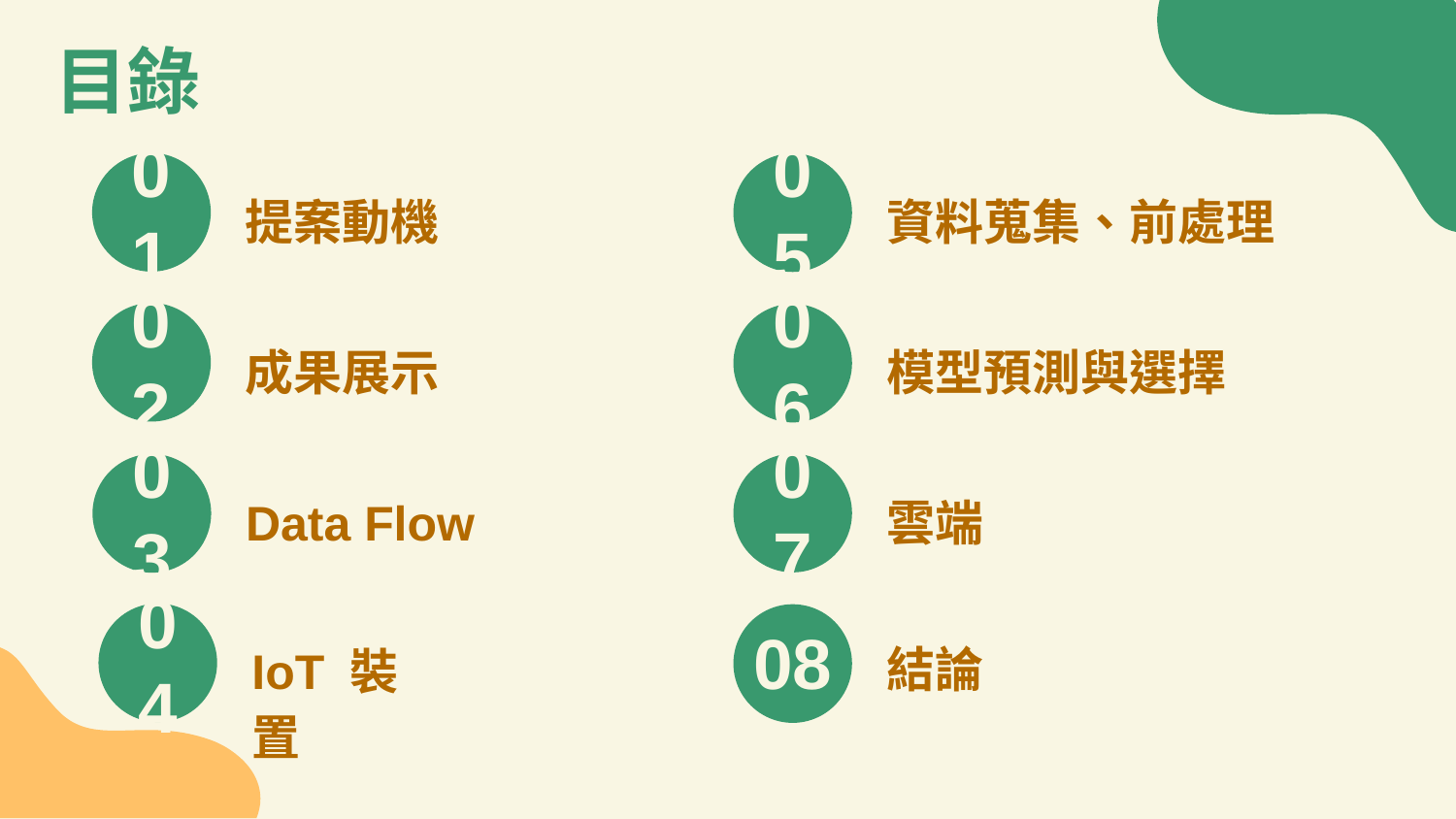

目錄
01
05

提案動機
資料蒐集、前處理

06
02

成果展示
模型預測與選擇
07
03

雲端
Data Flow
08

04

結論
IoT 裝置